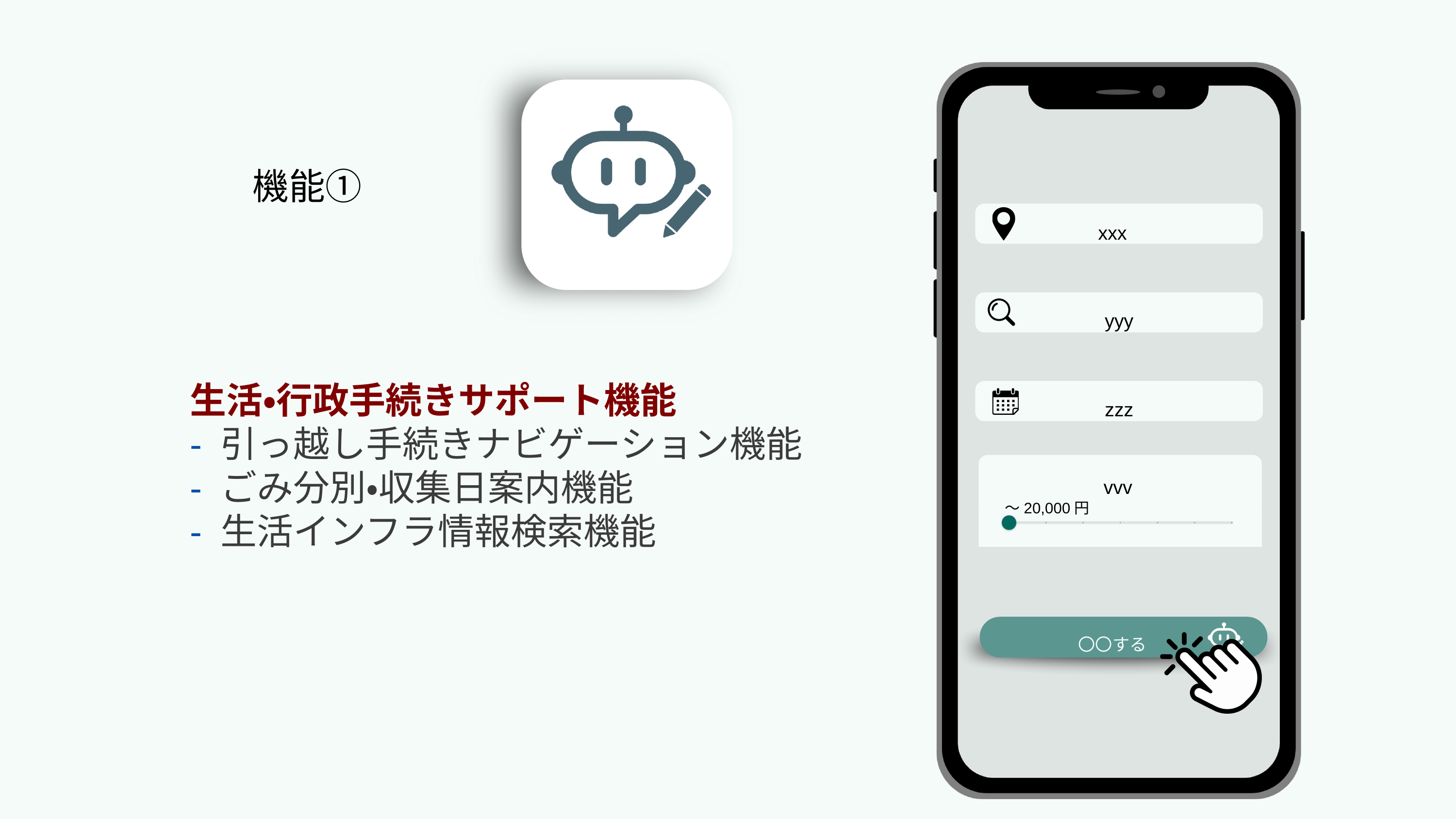

xxx

yyy

zzz

〇〇する
機能①
生活・行政手続きサポート機能
- 引っ越し手続きナビゲーション機能
- ごみ分別・収集日案内機能
- 生活インフラ情報検索機能

vvv
〜20,000円